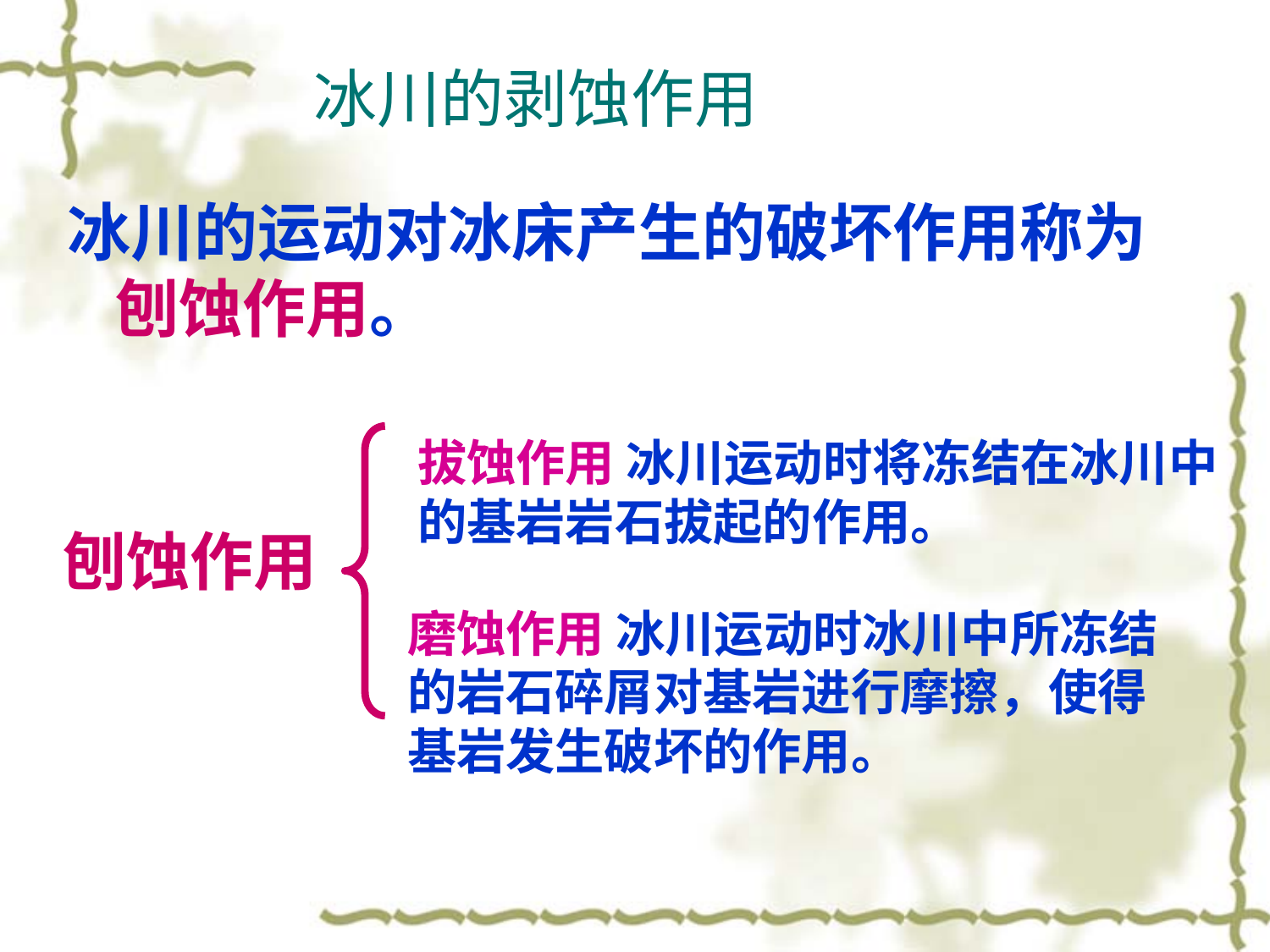

# 冰川的剥蚀作用
冰川的运动对冰床产生的破坏作用称为刨蚀作用。

拔蚀作用 冰川运动时将冻结在冰川中的基岩岩石拔起的作用。
刨蚀作用
磨蚀作用 冰川运动时冰川中所冻结的岩石碎屑对基岩进行摩擦，使得基岩发生破坏的作用。